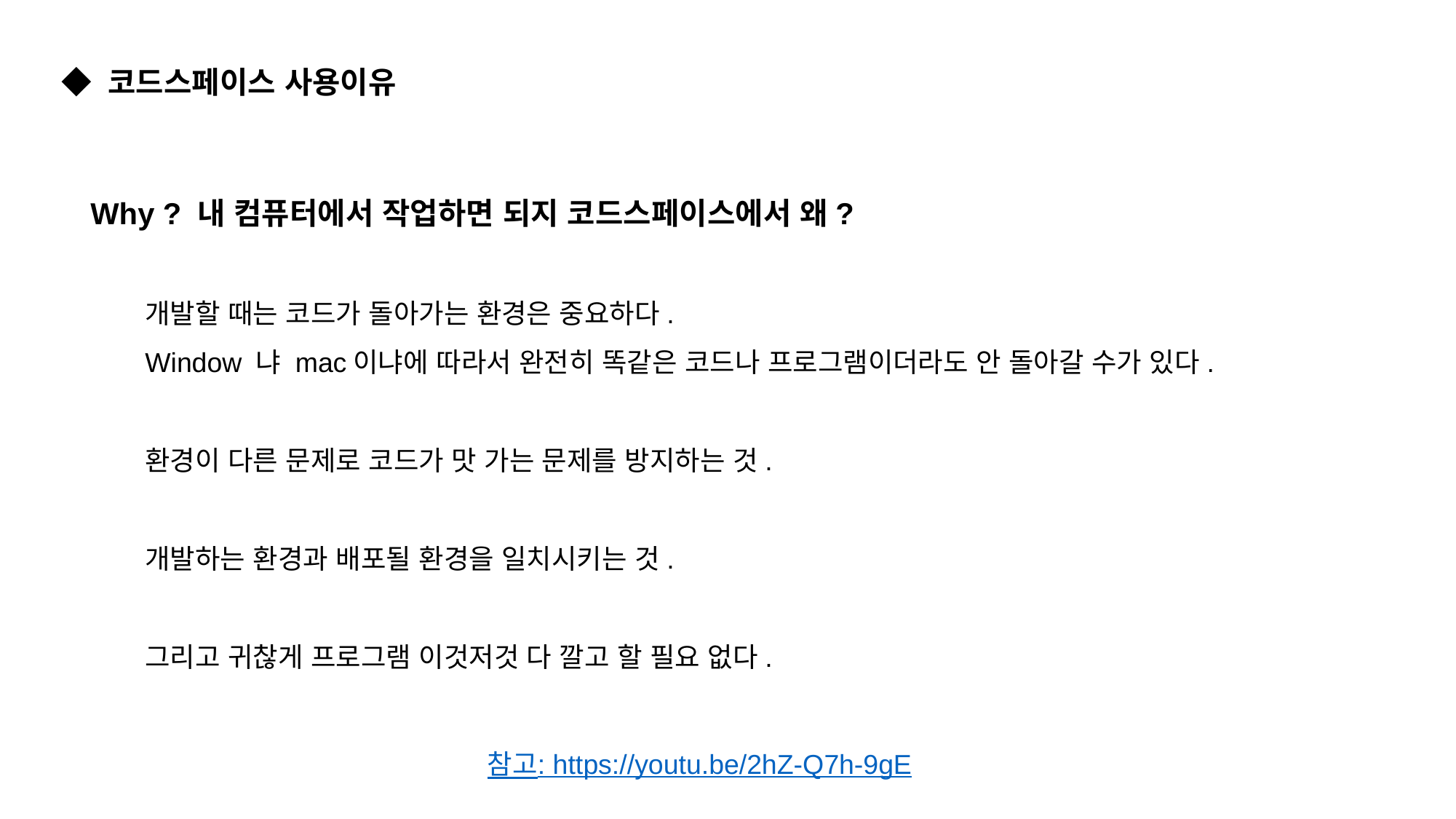

◆ 코드스페이스 사용이유
Why ? 내 컴퓨터에서 작업하면 되지 코드스페이스에서 왜?

개발할 때는 코드가 돌아가는 환경은 중요하다.
Window 냐 mac이냐에 따라서 완전히 똑같은 코드나 프로그램이더라도 안 돌아갈 수가 있다.

환경이 다른 문제로 코드가 맛 가는 문제를 방지하는 것.

개발하는 환경과 배포될 환경을 일치시키는 것.

그리고 귀찮게 프로그램 이것저것 다 깔고 할 필요 없다.

참고: https://youtu.be/2hZ-Q7h-9gE